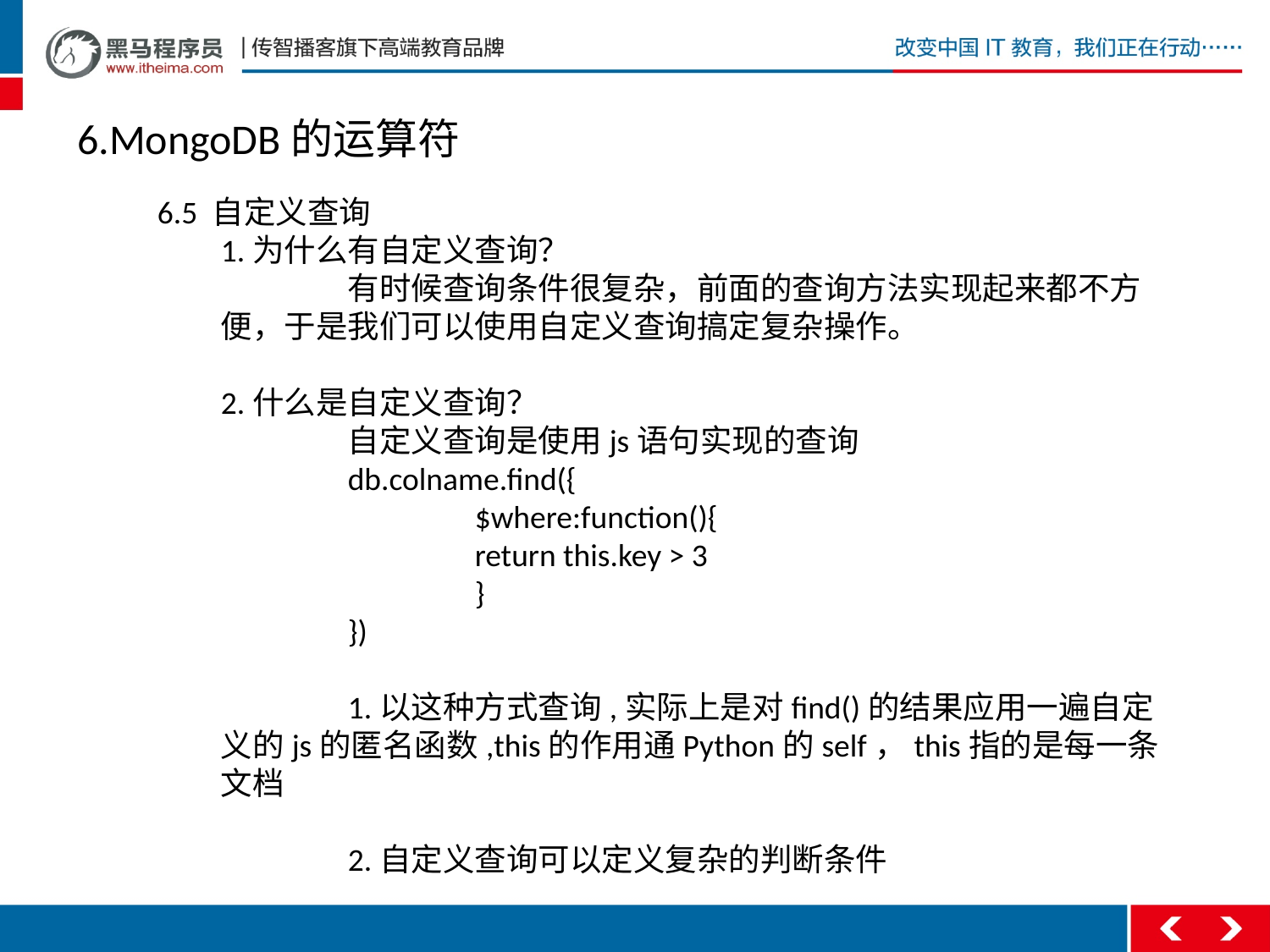

6.MongoDB的运算符
6.5 自定义查询
1.为什么有自定义查询？
	有时候查询条件很复杂，前面的查询方法实现起来都不方便，于是我们可以使用自定义查询搞定复杂操作。

2.什么是自定义查询？
	自定义查询是使用js语句实现的查询
	db.colname.find({
		$where:function(){
		return this.key > 3
		}
	})

	1.以这种方式查询,实际上是对find()的结果应用一遍自定义的js的匿名函数,this的作用通Python的self，this指的是每一条文档

	2.自定义查询可以定义复杂的判断条件